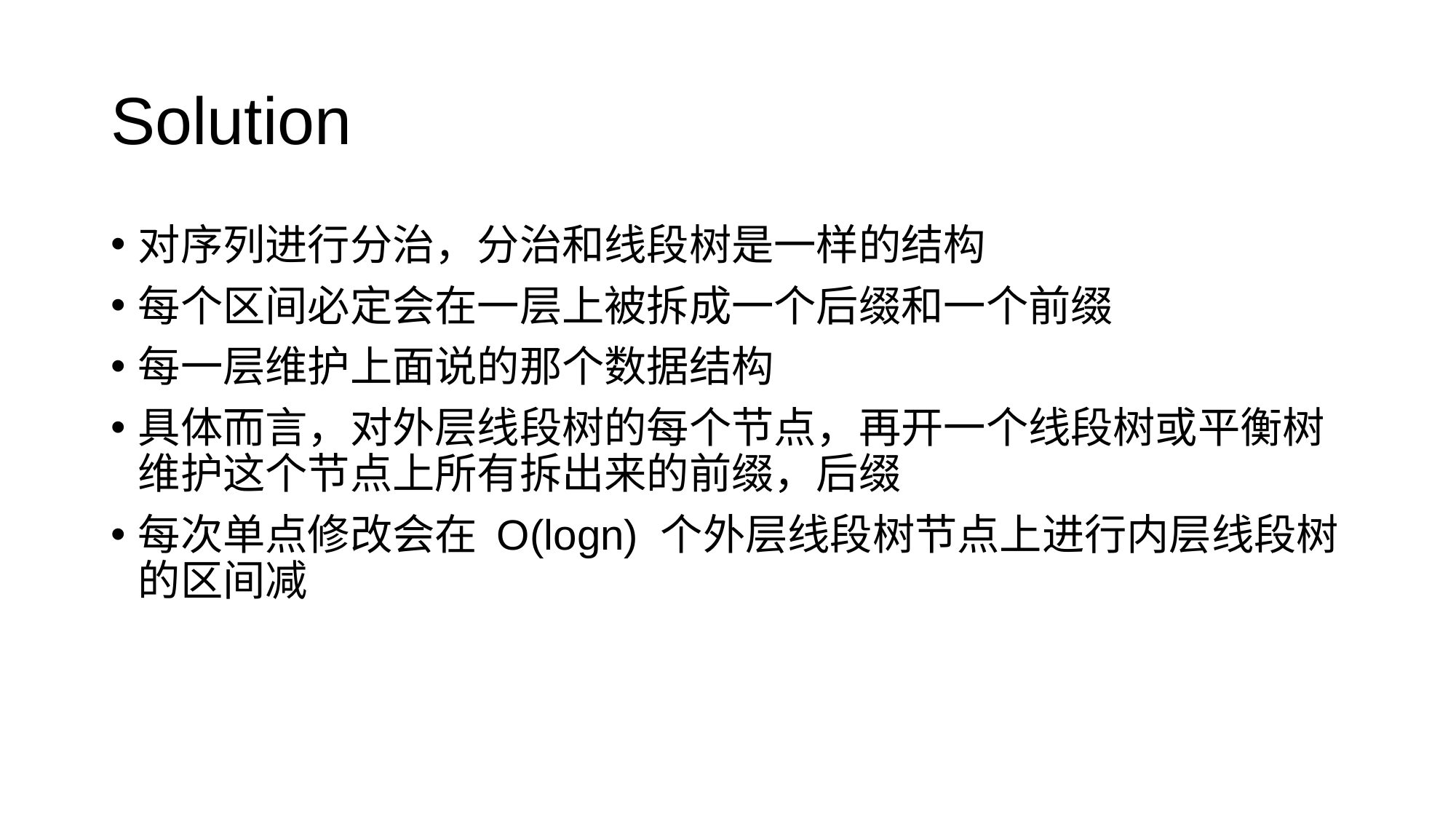

# Solution
对序列进行分治，分治和线段树是一样的结构
每个区间必定会在一层上被拆成一个后缀和一个前缀
每一层维护上面说的那个数据结构
具体而言，对外层线段树的每个节点，再开一个线段树或平衡树维护这个节点上所有拆出来的前缀，后缀
每次单点修改会在 O(logn) 个外层线段树节点上进行内层线段树的区间减